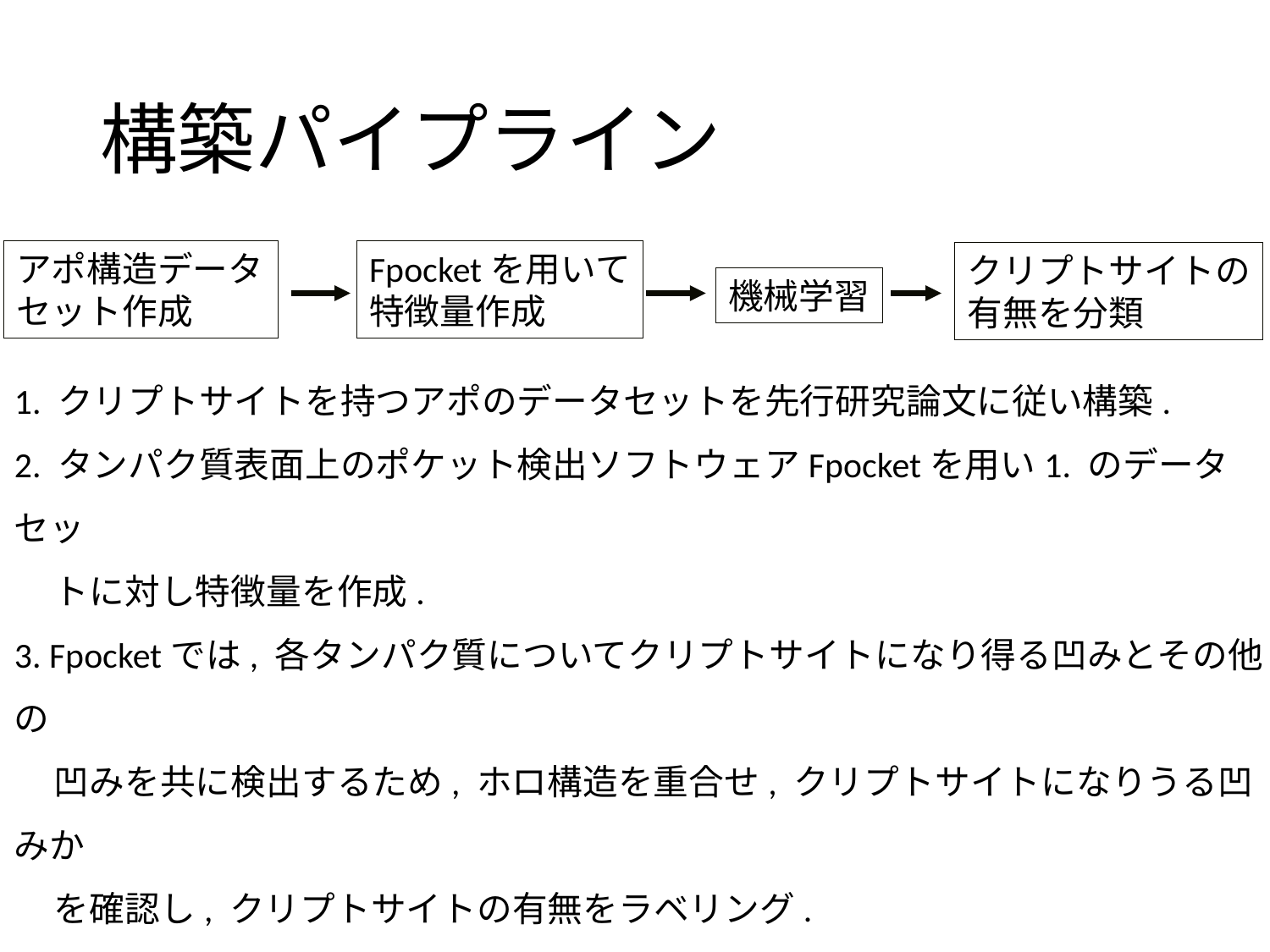

# 構築パイプライン
アポ構造データ
セット作成
Fpocketを用いて
特徴量作成
クリプトサイトの
有無を分類
機械学習
1. クリプトサイトを持つアポのデータセットを先行研究論文に従い構築.
2. タンパク質表面上のポケット検出ソフトウェアFpocketを用い1. のデータセッ
    トに対し特徴量を作成.
3. Fpocketでは, 各タンパク質についてクリプトサイトになり得る凹みとその他の
    凹みを共に検出するため, ホロ構造を重合せ, クリプトサイトになりうる凹みか
    を確認し, クリプトサイトの有無をラベリング.
4. 3. までで構築したデータセットを学習データとし, 決定木ベースのモデルを用
    いてクプトサイトの有無を分類するモデルを作成.
5. 機械学習モデルの分類に関して, 特徴量について因子分析.